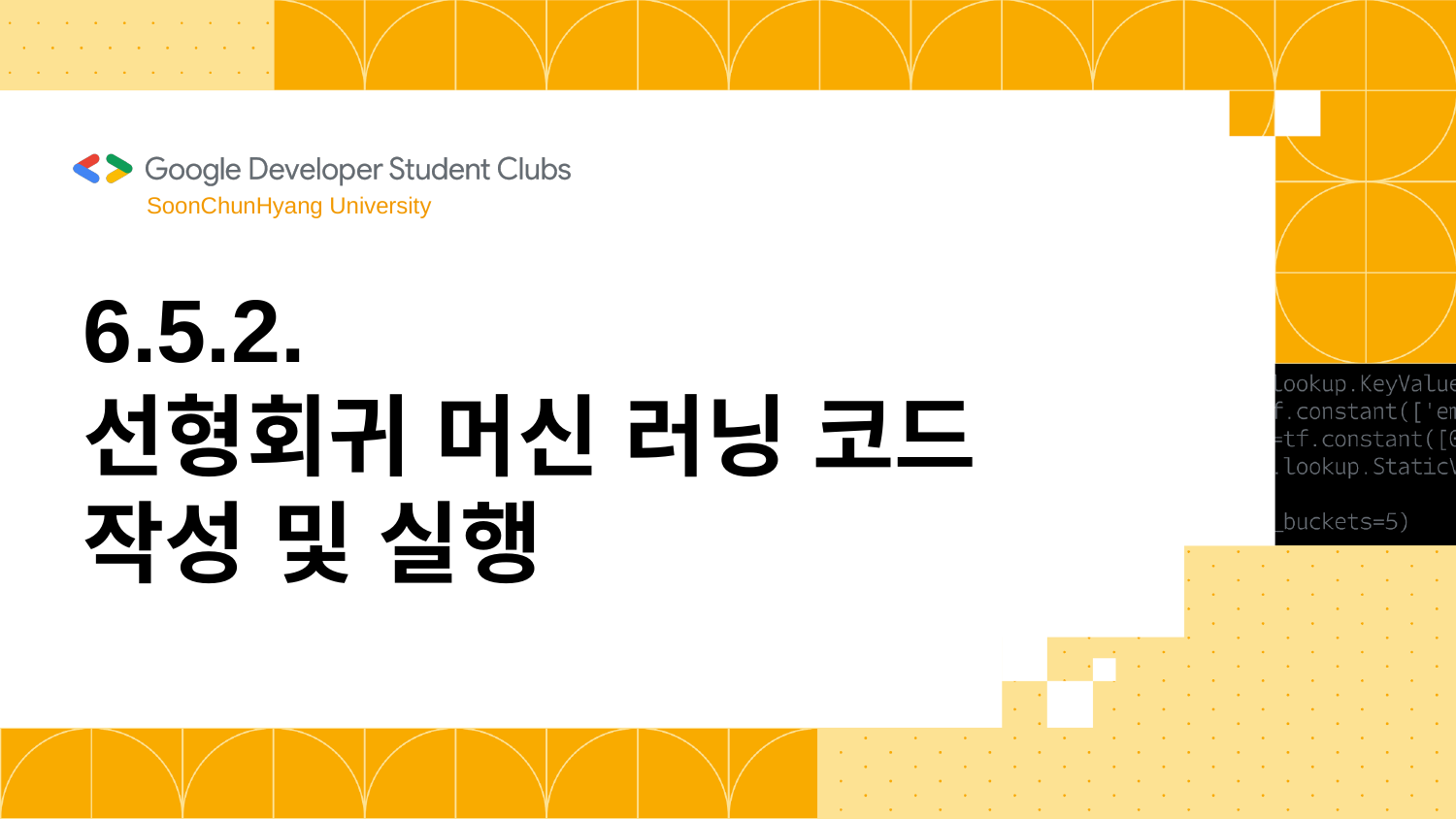

SoonChunHyang University
# 6.5.2. 선형회귀 머신 러닝 코드 작성 및 실행